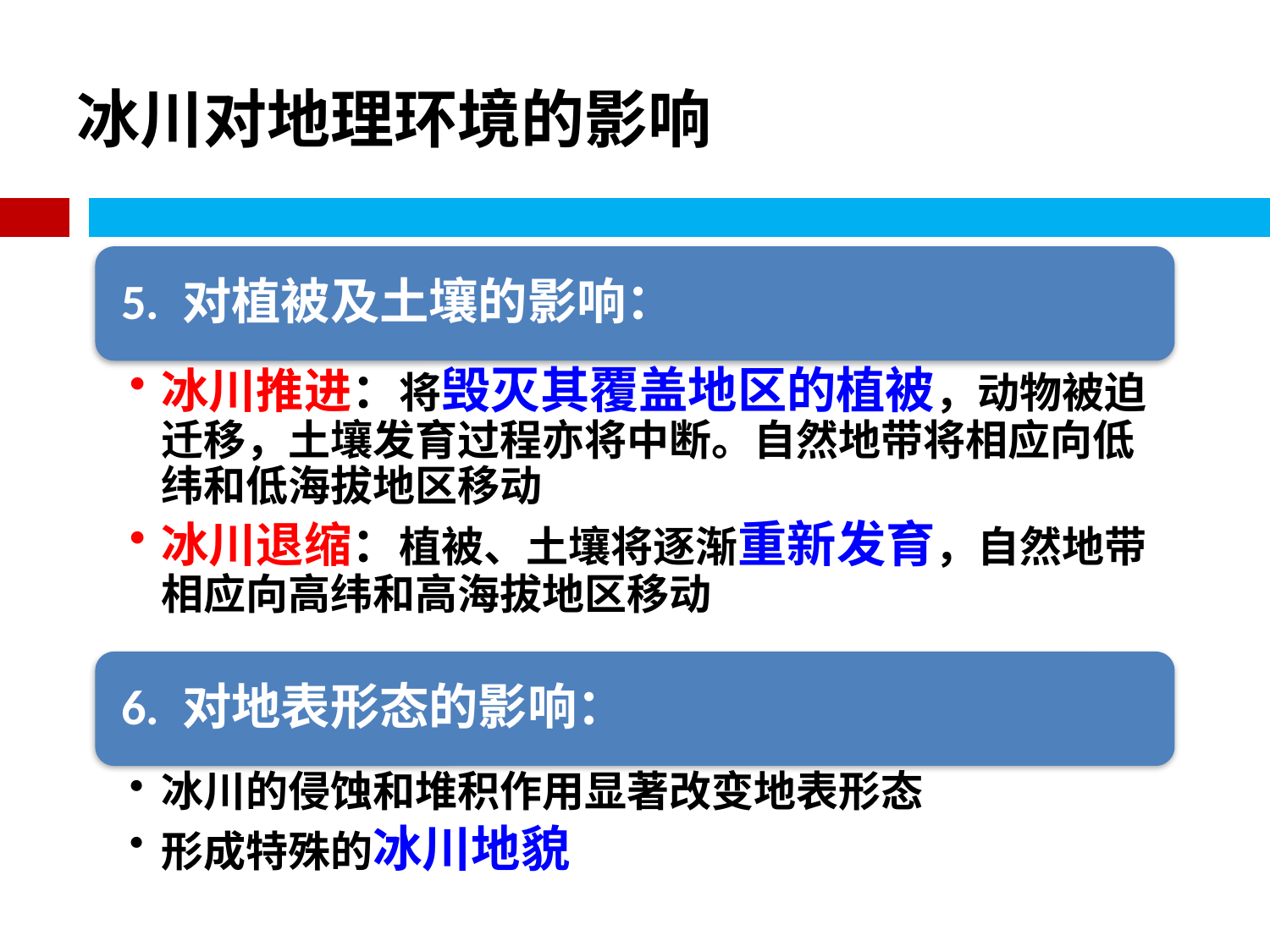

# 冰川对地理环境的影响
5. 对植被及土壤的影响：
冰川推进：将毁灭其覆盖地区的植被，动物被迫迁移，土壤发育过程亦将中断。自然地带将相应向低纬和低海拔地区移动
冰川退缩：植被、土壤将逐渐重新发育，自然地带相应向高纬和高海拔地区移动
6. 对地表形态的影响：
冰川的侵蚀和堆积作用显著改变地表形态
形成特殊的冰川地貌